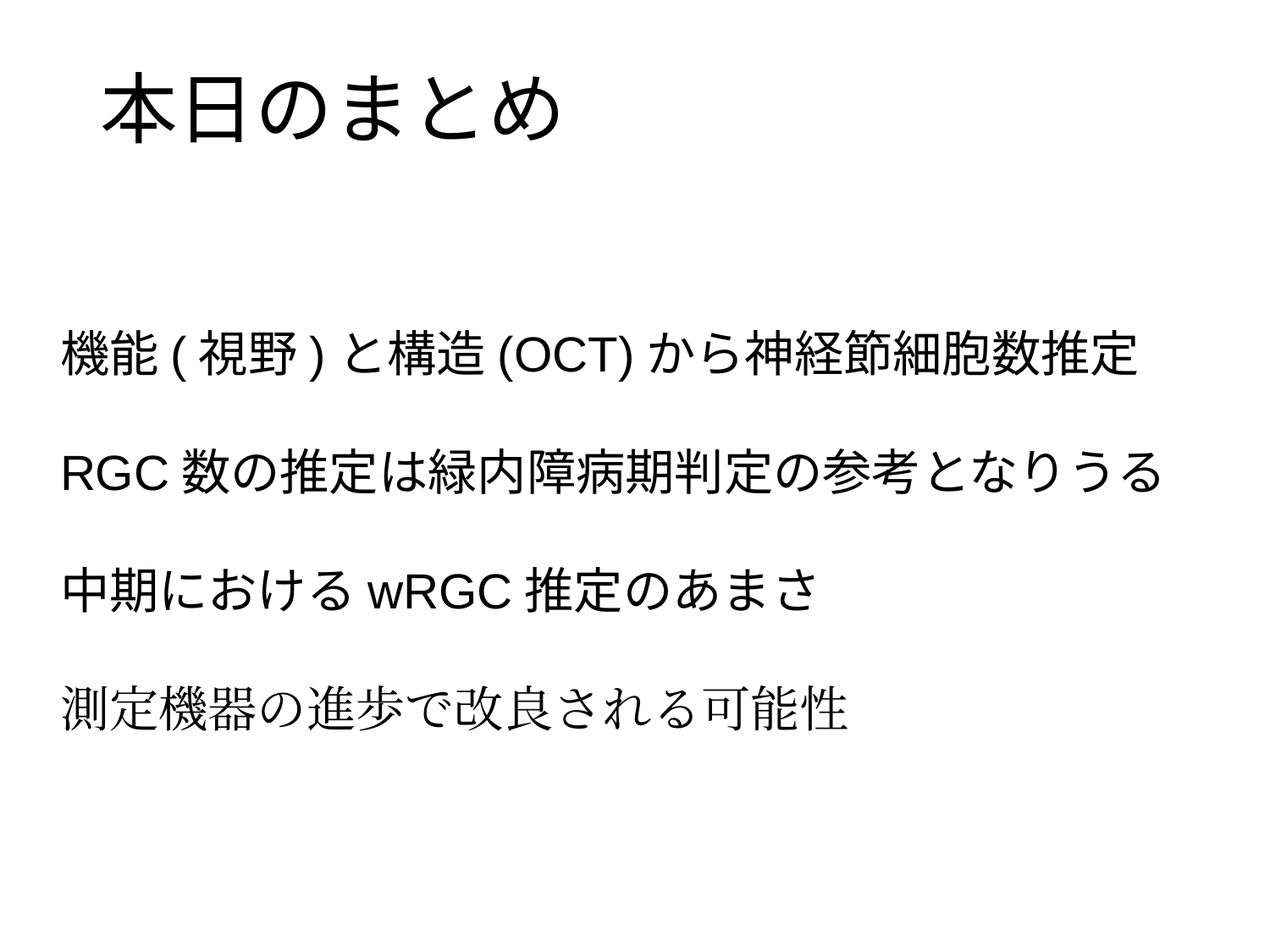

# 本日のまとめ
機能(視野)と構造(OCT)から神経節細胞数推定
RGC数の推定は緑内障病期判定の参考となりうる
中期におけるwRGC推定のあまさ
測定機器の進歩で改良される可能性